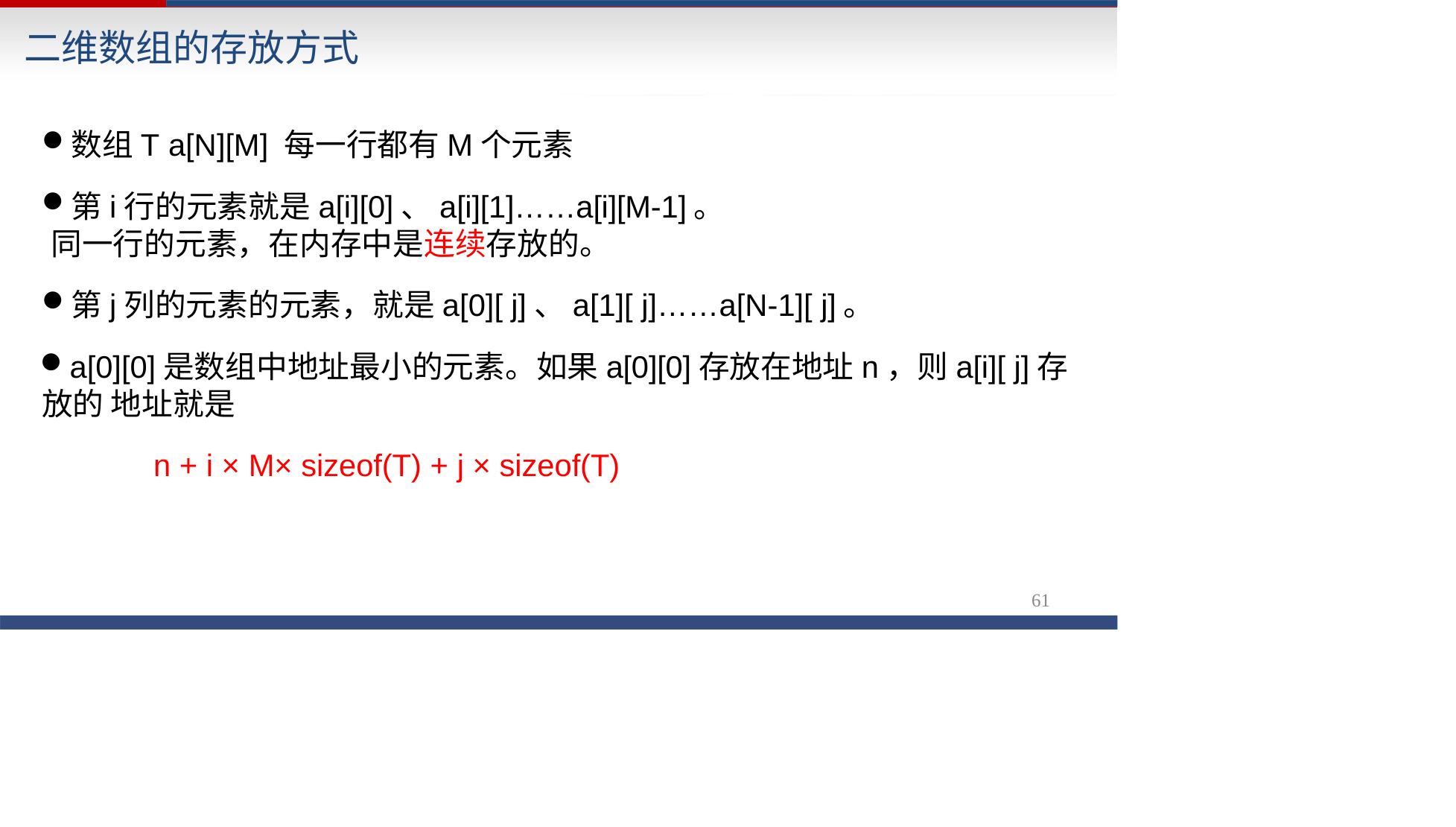

# 二维数组的存放方式
数组T a[N][M] 每一行都有M个元素

第i行的元素就是a[i][0]、a[i][1]……a[i][M-1]。
同一行的元素，在内存中是连续存放的。

第j列的元素的元素，就是a[0][ j]、a[1][ j]……a[N-1][ j]。

a[0][0]是数组中地址最小的元素。如果a[0][0]存放在地址n，则a[i][ j]存放的 地址就是

n + i × M× sizeof(T) + j × sizeof(T)
61